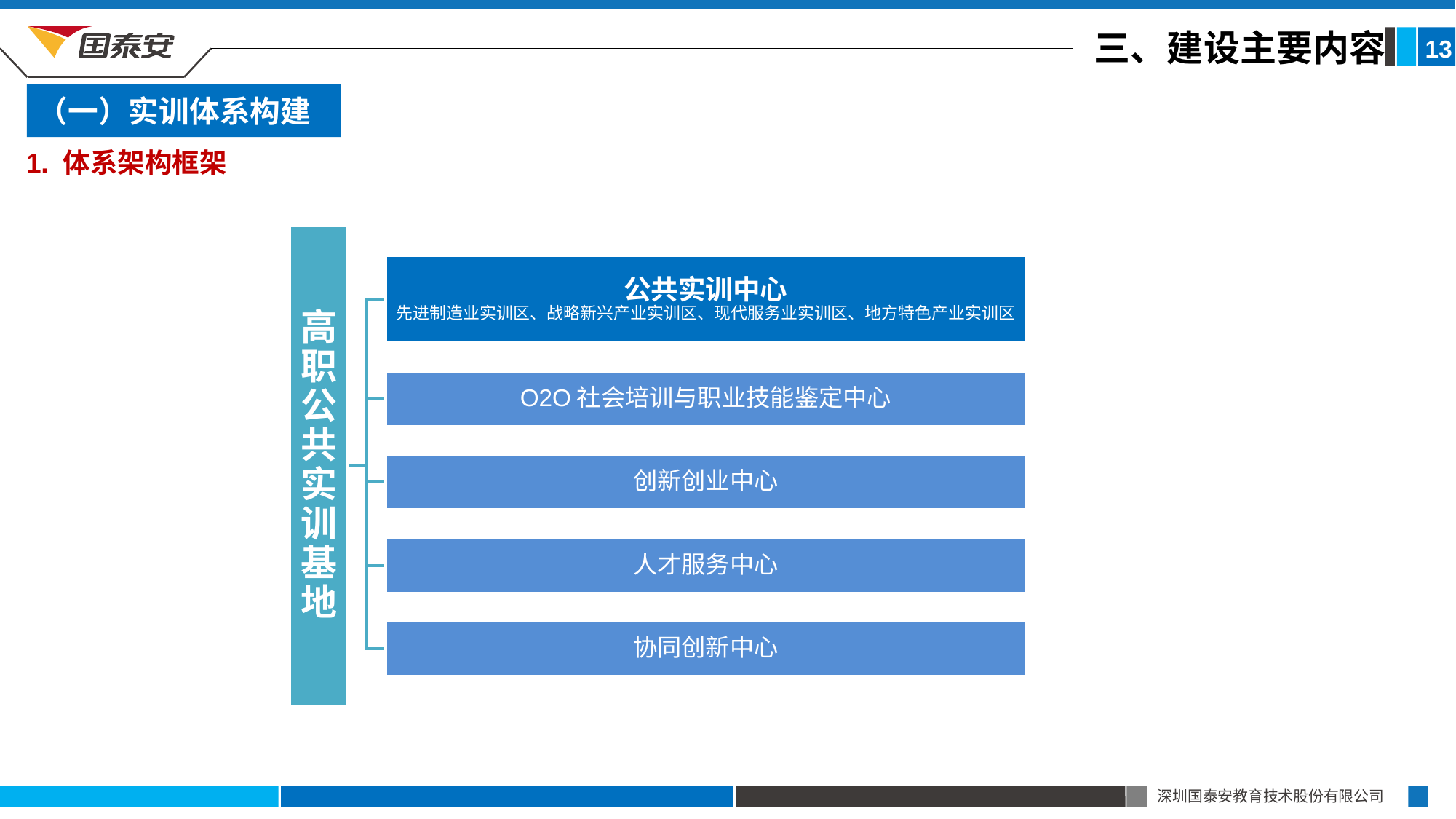

三、建设主要内容
13
（一）实训体系构建
1. 体系架构框架

高职公共实训基地
公共实训中心
先进制造业实训区、战略新兴产业实训区、现代服务业实训区、地方特色产业实训区
O2O社会培训与职业技能鉴定中心
创新创业中心
人才服务中心
协同创新中心